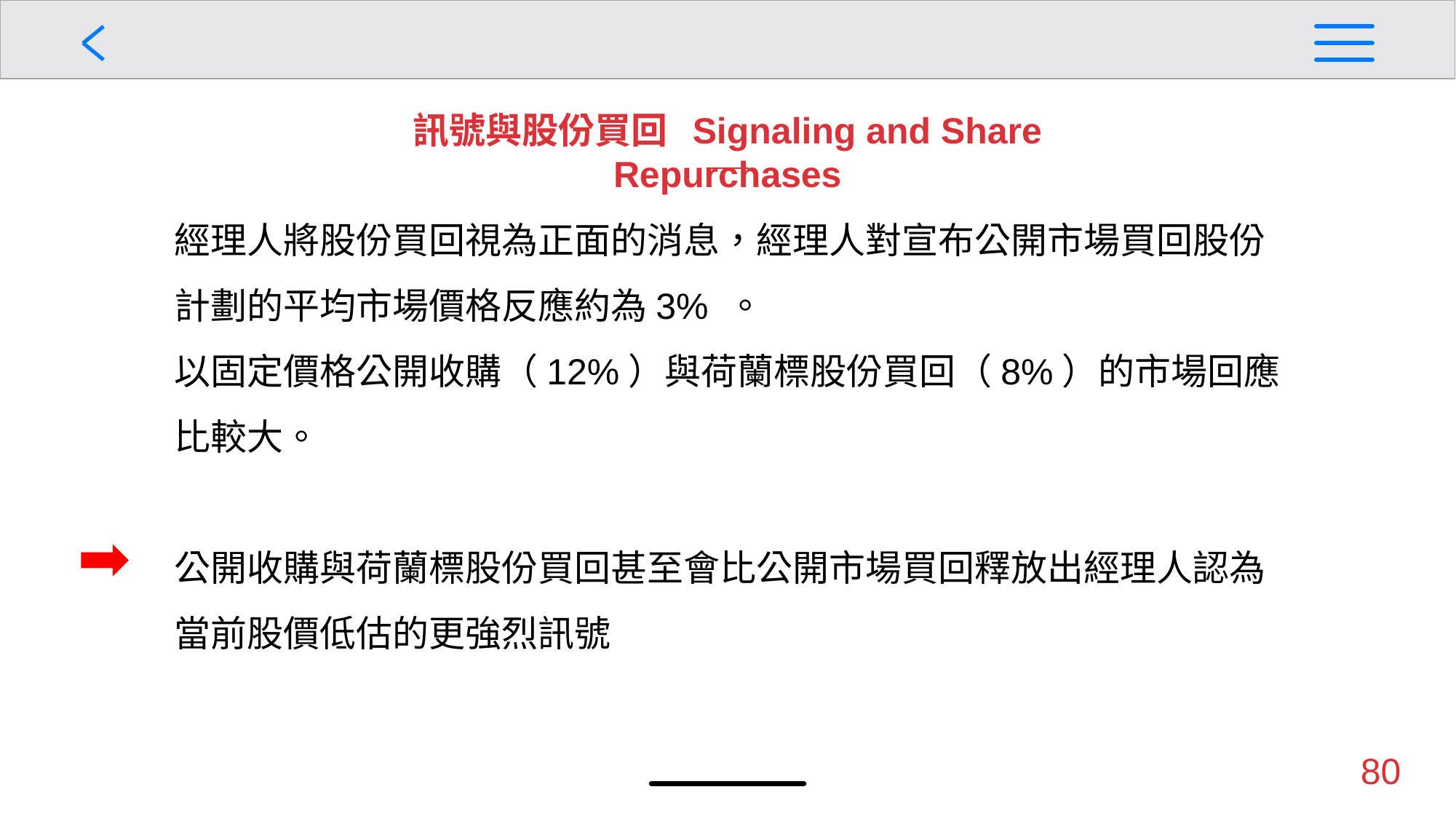

訊號與股份買回  Signaling and Share Repurchases
經理人將股份買回視為正面的消息，經理人對宣布公開市場買回股份計劃的平均市場價格反應約為3% 。
以固定價格公開收購（12%）與荷蘭標股份買回（8%）的市場回應比較大。

公開收購與荷蘭標股份買回甚至會比公開市場買回釋放出經理人認為當前股價低估的更強烈訊號

80